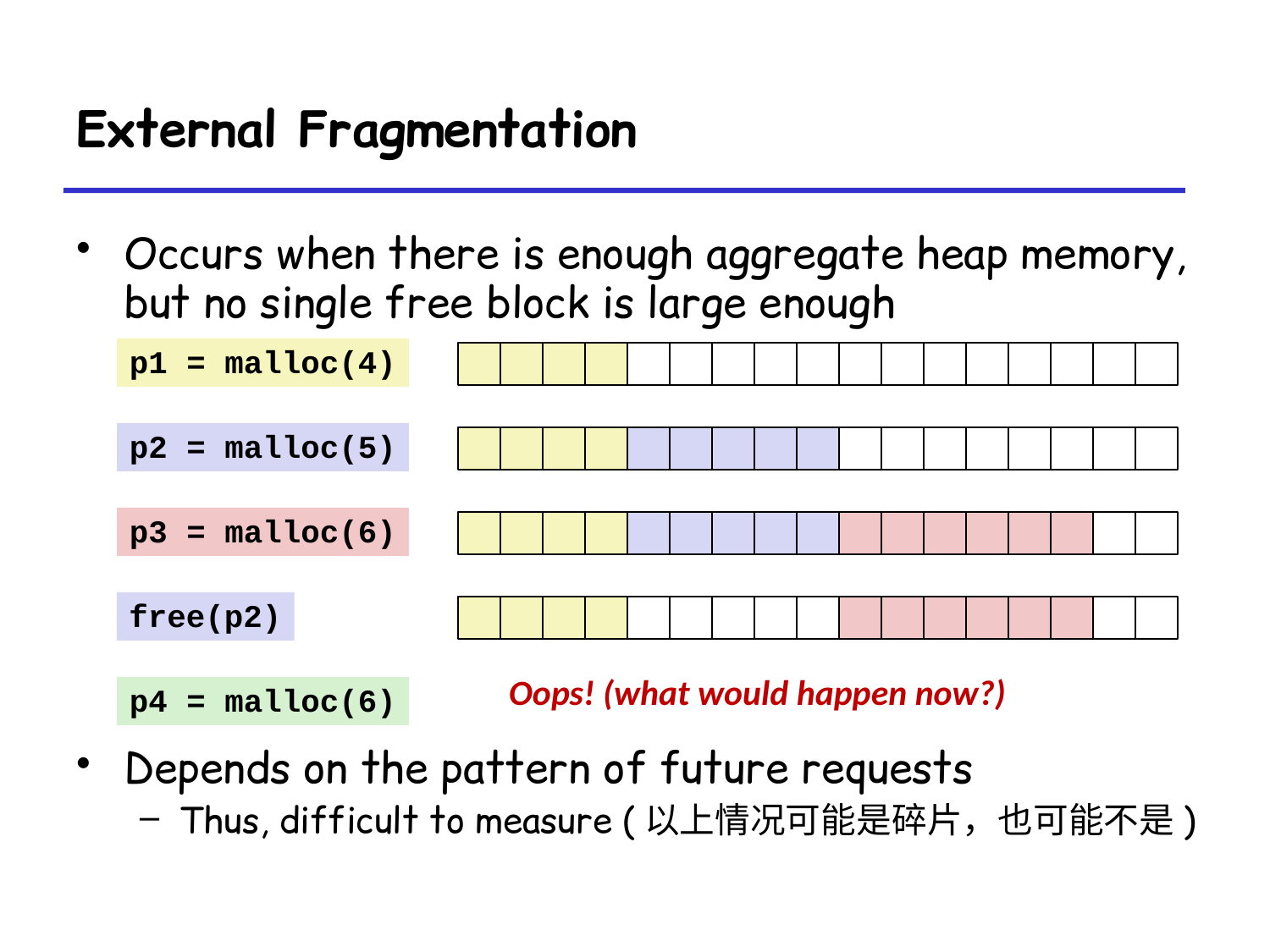

# External Fragmentation
Occurs when there is enough aggregate heap memory, but no single free block is large enough

Depends on the pattern of future requests
Thus, difficult to measure (以上情况可能是碎片，也可能不是)
p1 = malloc(4)

p2 = malloc(5)

p3 = malloc(6)

free(p2)

Oops! (what would happen now?)
p4 = malloc(6)